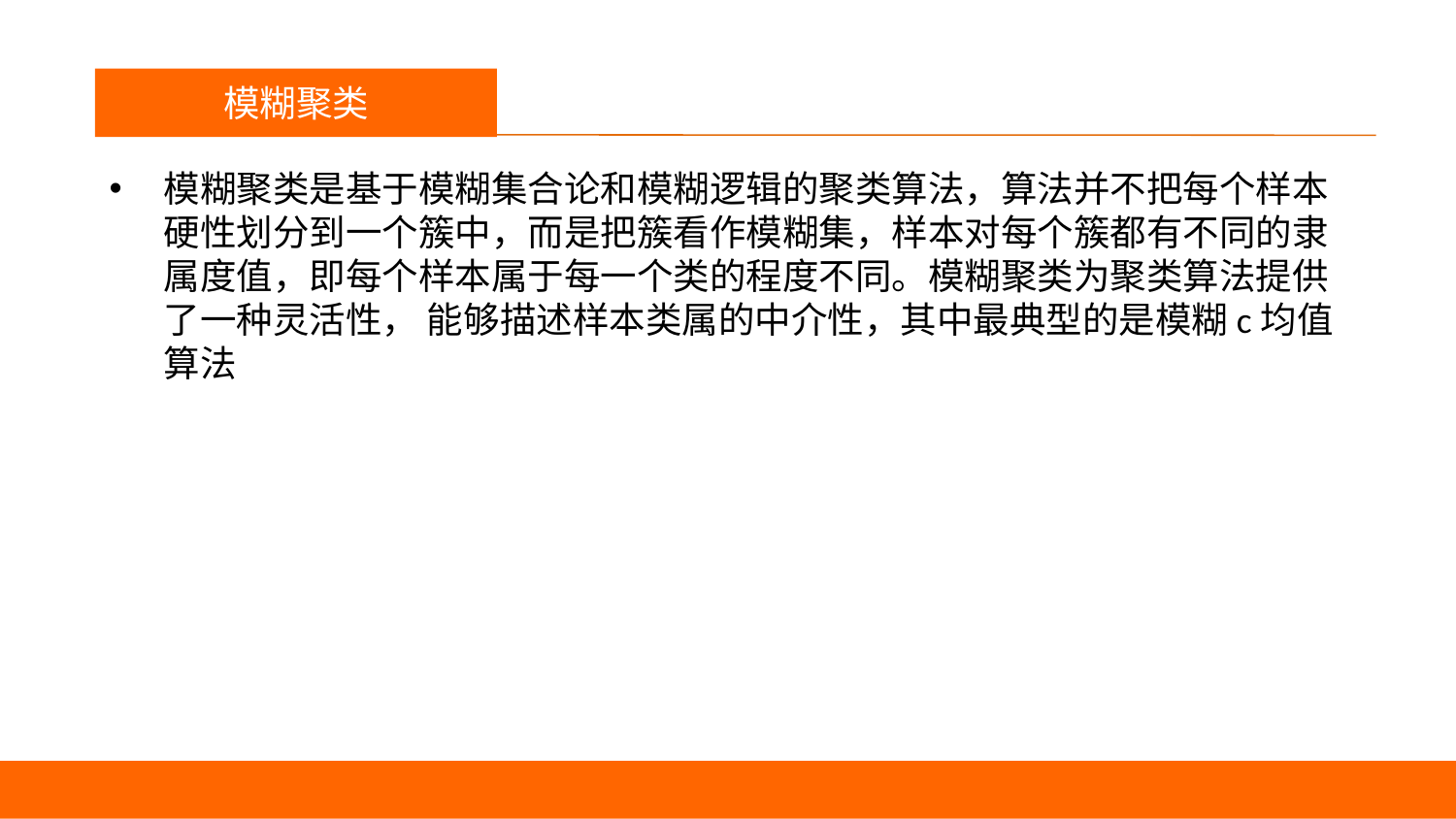

议程
模糊聚类

模糊聚类是基于模糊集合论和模糊逻辑的聚类算法，算法并不把每个样本硬性划分到一个簇中，而是把簇看作模糊集，样本对每个簇都有不同的隶属度值，即每个样本属于每一个类的程度不同。模糊聚类为聚类算法提供了一种灵活性， 能够描述样本类属的中介性，其中最典型的是模糊c均值算法